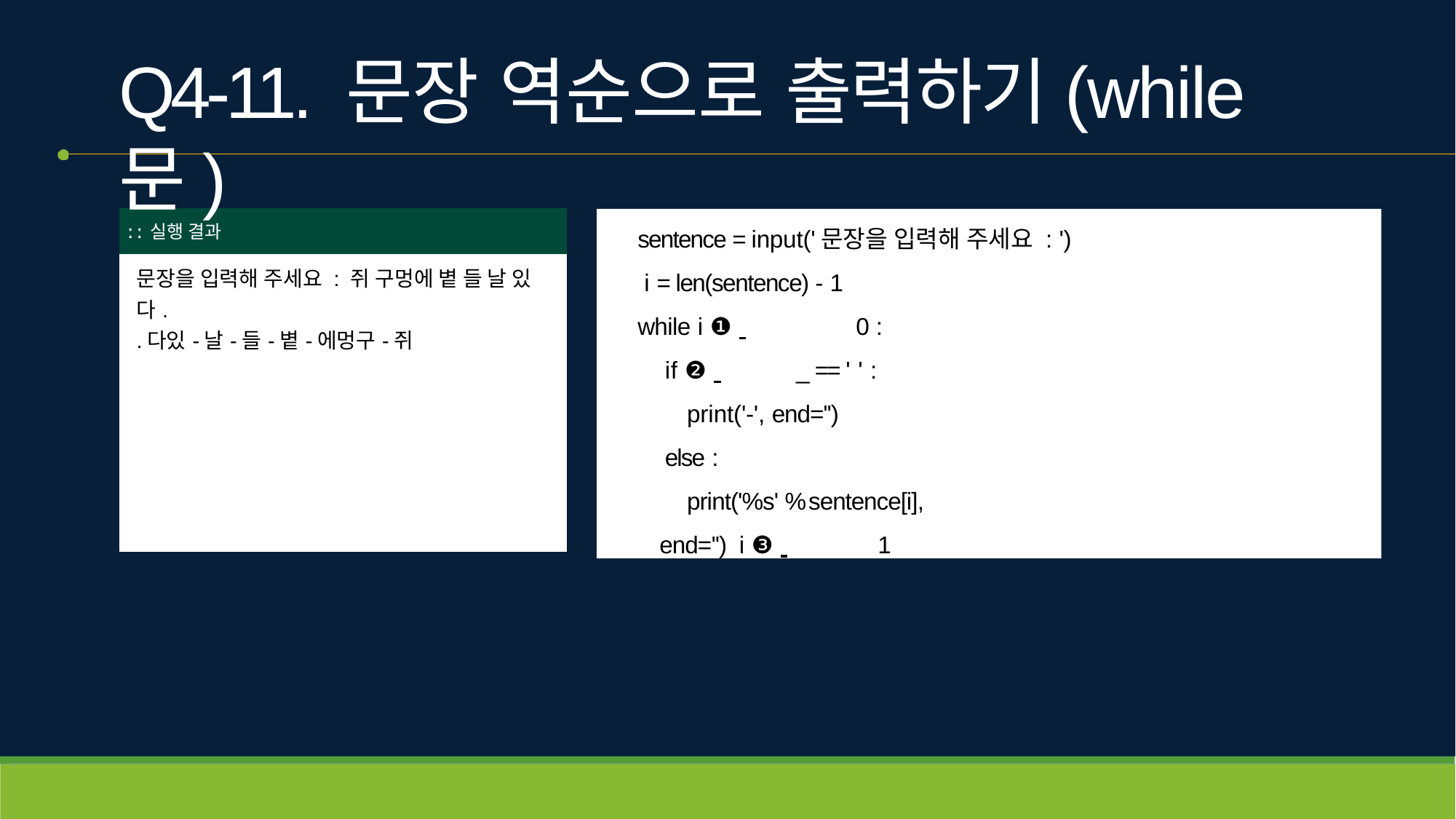

# Q4-11. 문장 역순으로 출력하기(while문)

| ː ː 실행 결과 |
| --- |
| 문장을 입력해 주세요 : 쥐 구멍에 볕 들 날 있 다. .다있-날-들-볕-에멍구-쥐 |
sentence = input('문장을 입력해 주세요 : ')  i = len(sentence) - 1
while i ❶ 	0 :
if ❷ 	_ == ' ' :  print('-', end='')
else :
print('%s' % sentence[i], end='')  i ❸ 	1